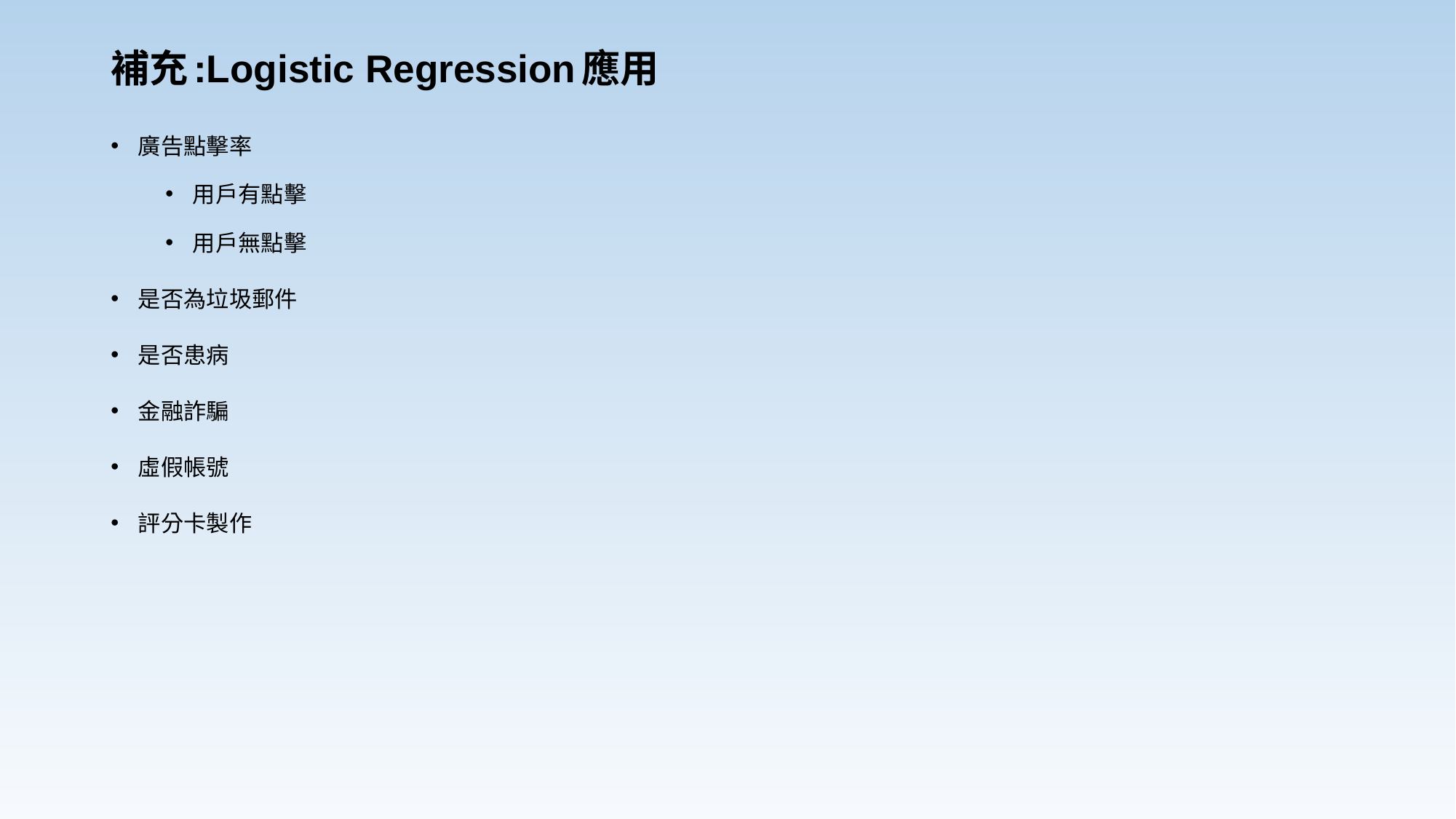

# 補充:Logistic Regression應用
廣告點擊率
用戶有點擊
用戶無點擊
是否為垃圾郵件
是否患病
金融詐騙
虛假帳號
評分卡製作